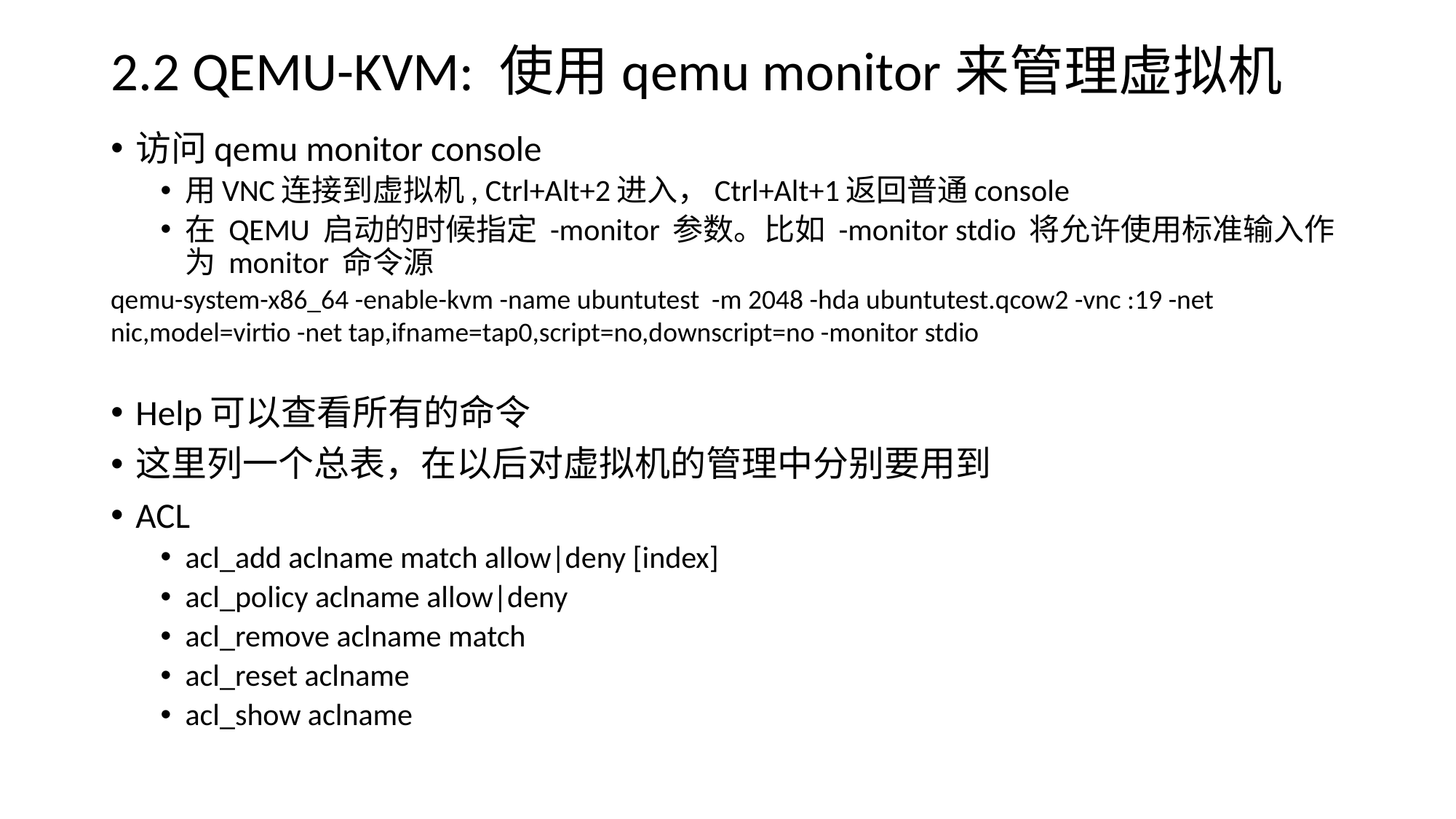

# 2.2 QEMU-KVM: 使用qemu monitor来管理虚拟机
访问qemu monitor console
用VNC连接到虚拟机, Ctrl+Alt+2进入，Ctrl+Alt+1返回普通console
在 QEMU 启动的时候指定 -monitor 参数。比如 -monitor stdio 将允许使用标准输入作为 monitor 命令源

Help可以查看所有的命令
这里列一个总表，在以后对虚拟机的管理中分别要用到
ACL
acl_add aclname match allow|deny [index]
acl_policy aclname allow|deny
acl_remove aclname match
acl_reset aclname
acl_show aclname
qemu-system-x86_64 -enable-kvm -name ubuntutest  -m 2048 -hda ubuntutest.qcow2 -vnc :19 -net nic,model=virtio -net tap,ifname=tap0,script=no,downscript=no -monitor stdio